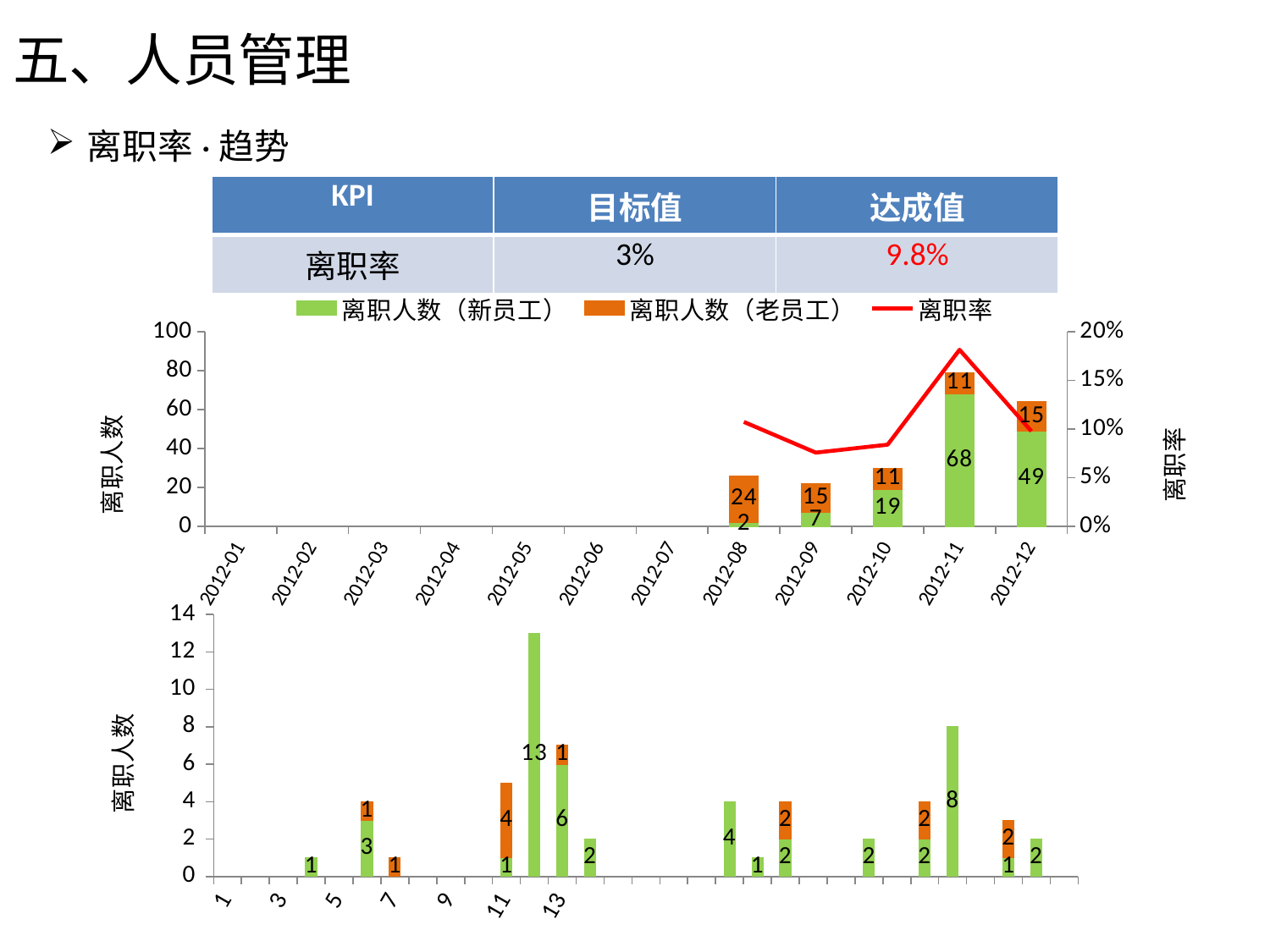

五、人员管理
离职率·趋势
| KPI | 目标值 | 达成值 |
| --- | --- | --- |
| 离职率 | 3% | 9.8% |

### Chart

| Category | 离职人数（新员工） | 离职人数（老员工） | 离职率 |
|---|---|---|---|
| 40909 | None | None | None |
| 40940 | None | None | None |
| 40969 | None | None | None |
| 41000 | None | None | None |
| 41030 | None | None | None |
| 41061 | None | None | None |
| 41091 | None | None | None |
| 41122 | 2.0 | 24.0 | 0.10743801652892561 |
| 41153 | 7.0 | 15.0 | 0.07586206896551725 |
| 41183 | 19.0 | 11.0 | 0.08403361344537814 |
| 41214 | 68.0 | 11.0 | 0.18160919540229892 |
| 41244 | 49.0 | 15.0 | 0.09785932721712538 |

### Chart

| Category | 离职人数（新员工） | 离职人数（老员工） |
|---|---|---|